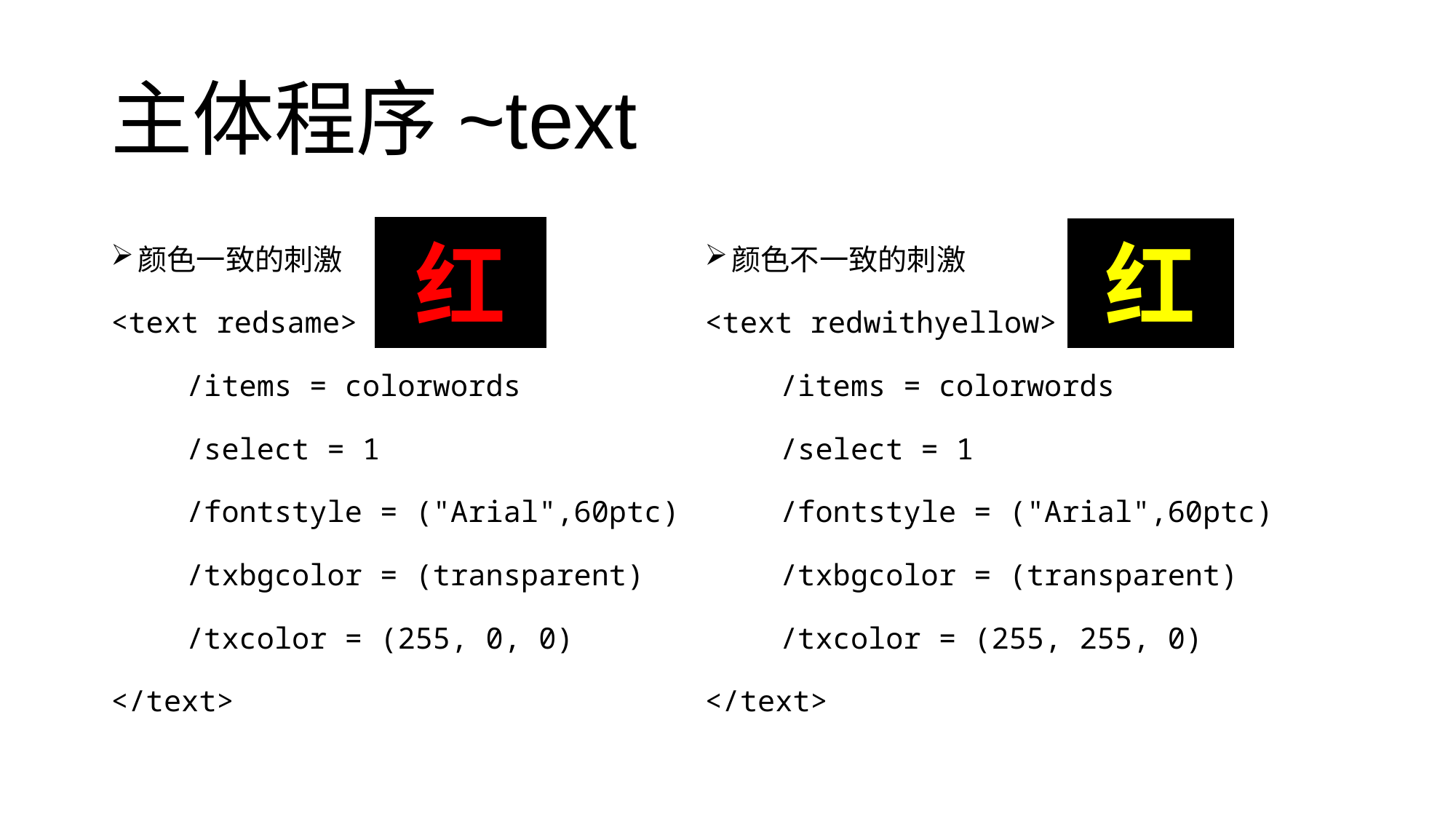

# 主体程序~text
颜色一致的刺激
<text redsame>
	/items = colorwords
	/select = 1
	/fontstyle = ("Arial",60ptc)
	/txbgcolor = (transparent)
	/txcolor = (255, 0, 0)
</text>

红
颜色不一致的刺激
<text redwithyellow>
	/items = colorwords
	/select = 1
	/fontstyle = ("Arial",60ptc)
	/txbgcolor = (transparent)
	/txcolor = (255, 255, 0)
</text>

红